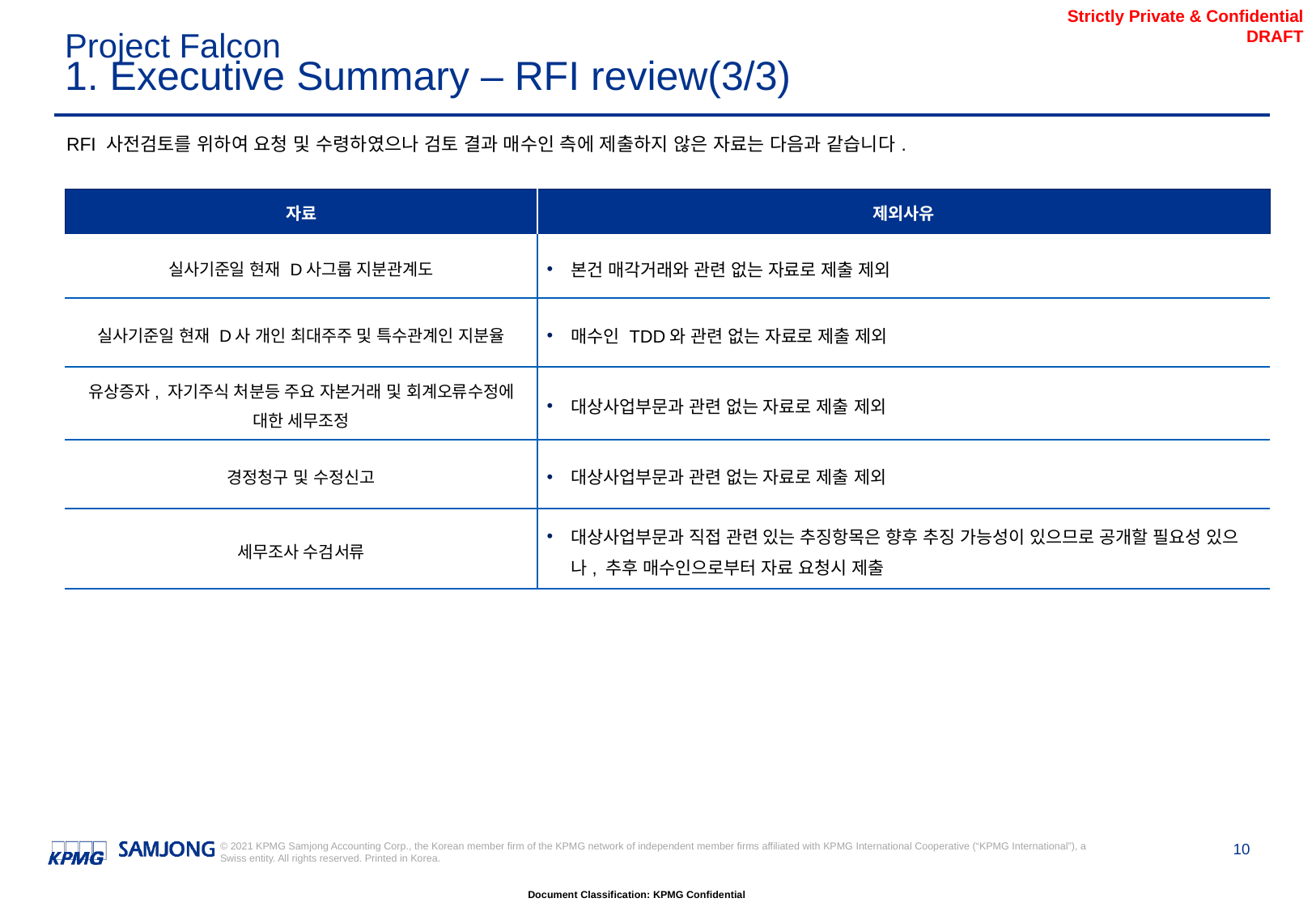

Project Falcon
# 1. Executive Summary – RFI review(3/3)
RFI 사전검토를 위하여 요청 및 수령하였으나 검토 결과 매수인 측에 제출하지 않은 자료는 다음과 같습니다.
| 자료 | 제외사유 |
| --- | --- |
| 실사기준일 현재 D사그룹 지분관계도 | 본건 매각거래와 관련 없는 자료로 제출 제외 |
| 실사기준일 현재 D사 개인 최대주주 및 특수관계인 지분율 | 매수인 TDD와 관련 없는 자료로 제출 제외 |
| 유상증자, 자기주식 처분등 주요 자본거래 및 회계오류수정에 대한 세무조정 | 대상사업부문과 관련 없는 자료로 제출 제외 |
| 경정청구 및 수정신고 | 대상사업부문과 관련 없는 자료로 제출 제외 |
| 세무조사 수검서류 | 대상사업부문과 직접 관련 있는 추징항목은 향후 추징 가능성이 있으므로 공개할 필요성 있으나, 추후 매수인으로부터 자료 요청시 제출 |